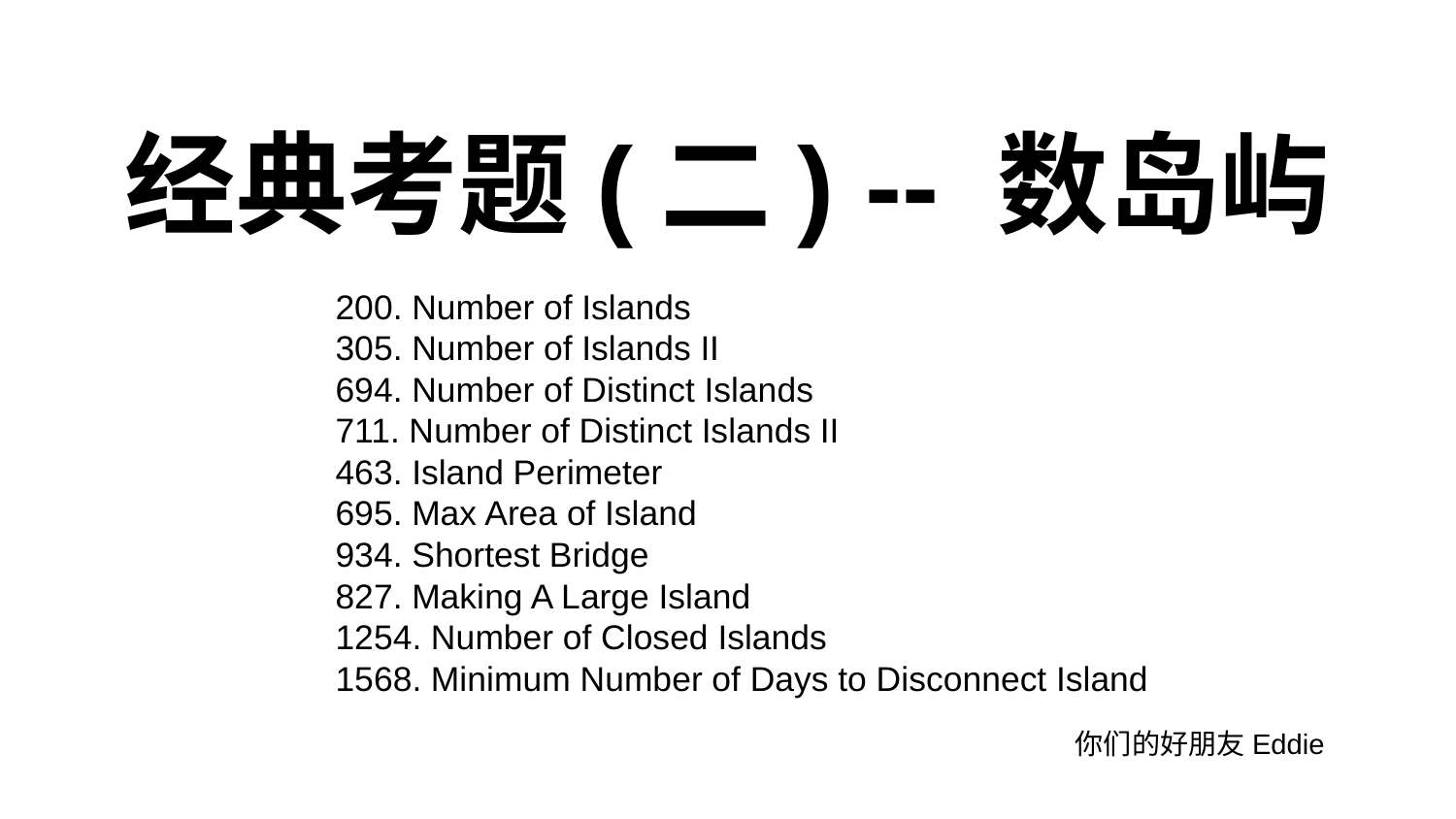

# 经典考题(二) -- 数岛屿
200. Number of Islands
305. Number of Islands II
694. Number of Distinct Islands
711. Number of Distinct Islands II
463. Island Perimeter
695. Max Area of Island
934. Shortest Bridge
827. Making A Large Island
1254. Number of Closed Islands
1568. Minimum Number of Days to Disconnect Island
你们的好朋友Eddie